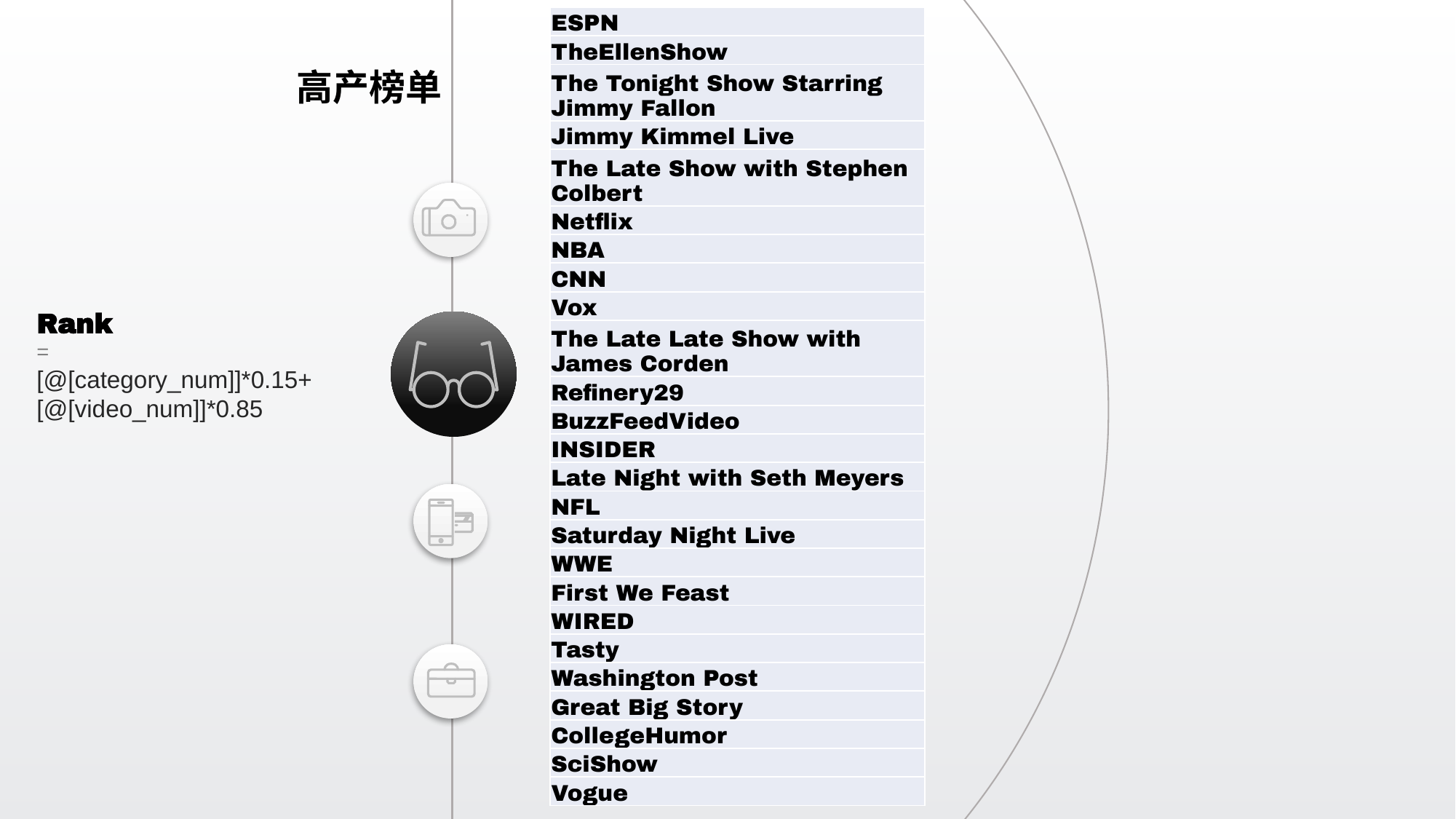

| ESPN |
| --- |
| TheEllenShow |
| The Tonight Show Starring Jimmy Fallon |
| Jimmy Kimmel Live |
| The Late Show with Stephen Colbert |
| Netflix |
| NBA |
| CNN |
| Vox |
| The Late Late Show with James Corden |
| Refinery29 |
| BuzzFeedVideo |
| INSIDER |
| Late Night with Seth Meyers |
| NFL |
| Saturday Night Live |
| WWE |
| First We Feast |
| WIRED |
| Tasty |
| Washington Post |
| Great Big Story |
| CollegeHumor |
| SciShow |
| Vogue |
高产榜单

Rank
=
[@[category_num]]*0.15+[@[video_num]]*0.85